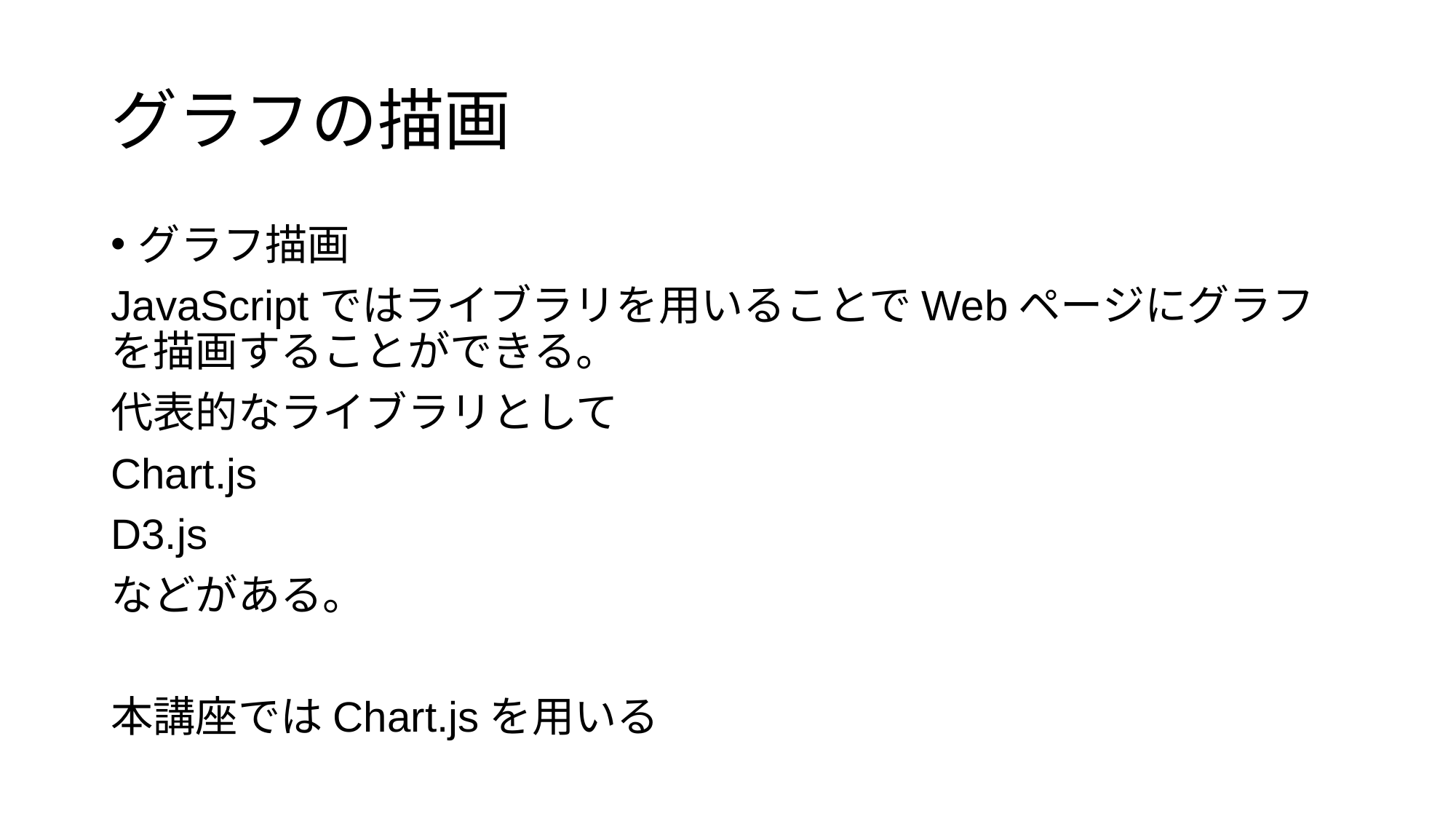

# グラフの描画
グラフ描画
JavaScriptではライブラリを用いることでWebページにグラフを描画することができる。
代表的なライブラリとして
Chart.js
D3.js
などがある。

本講座ではChart.jsを用いる